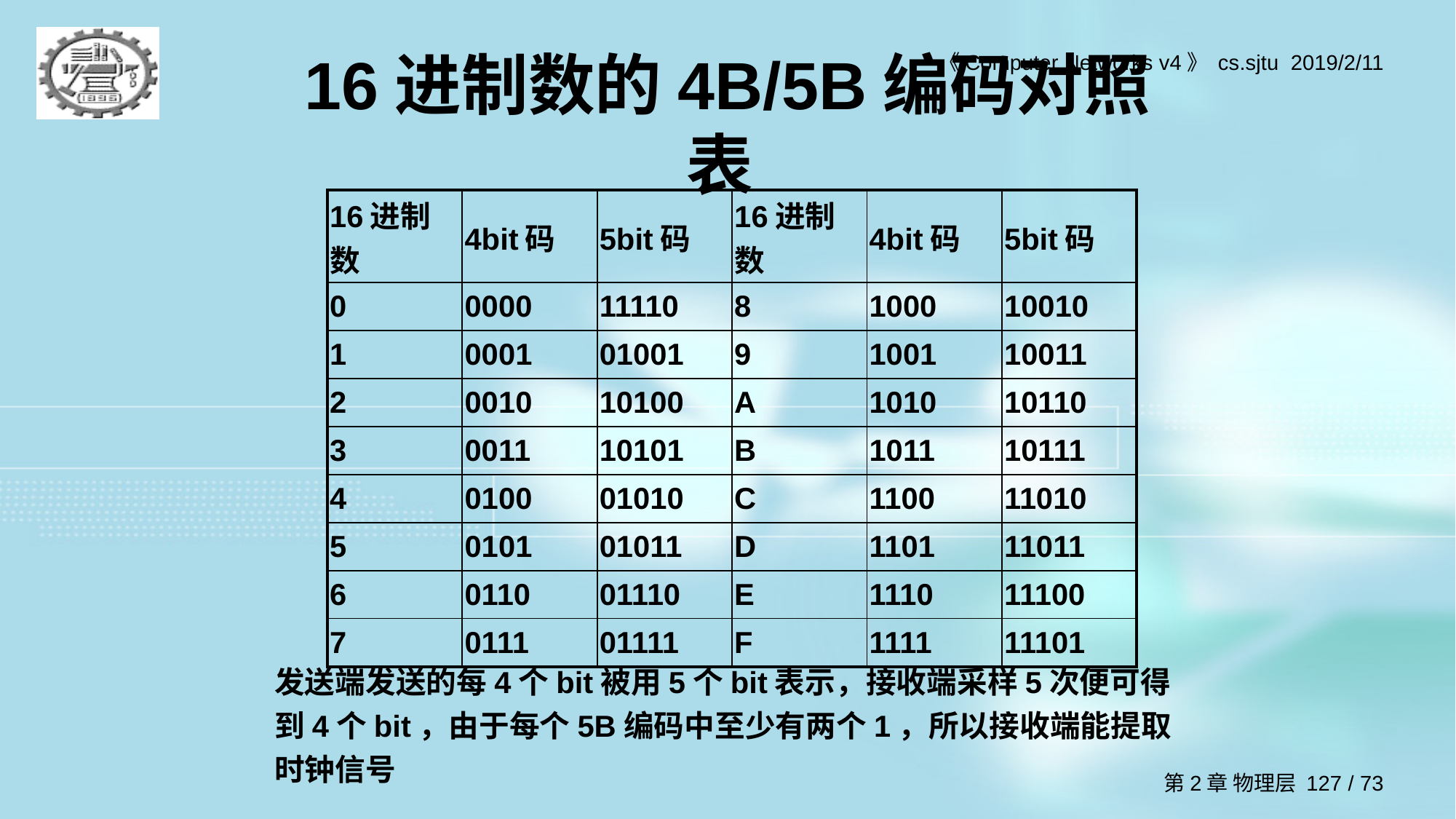

# 16进制数的4B/5B编码对照表
| 16进制数 | 4bit码 | 5bit码 | 16进制数 | 4bit码 | 5bit码 |
| --- | --- | --- | --- | --- | --- |
| 0 | 0000 | 11110 | 8 | 1000 | 10010 |
| 1 | 0001 | 01001 | 9 | 1001 | 10011 |
| 2 | 0010 | 10100 | A | 1010 | 10110 |
| 3 | 0011 | 10101 | B | 1011 | 10111 |
| 4 | 0100 | 01010 | C | 1100 | 11010 |
| 5 | 0101 | 01011 | D | 1101 | 11011 |
| 6 | 0110 | 01110 | E | 1110 | 11100 |
| 7 | 0111 | 01111 | F | 1111 | 11101 |
发送端发送的每4个bit被用5个bit表示，接收端采样5次便可得到4个bit，由于每个5B编码中至少有两个1，所以接收端能提取时钟信号